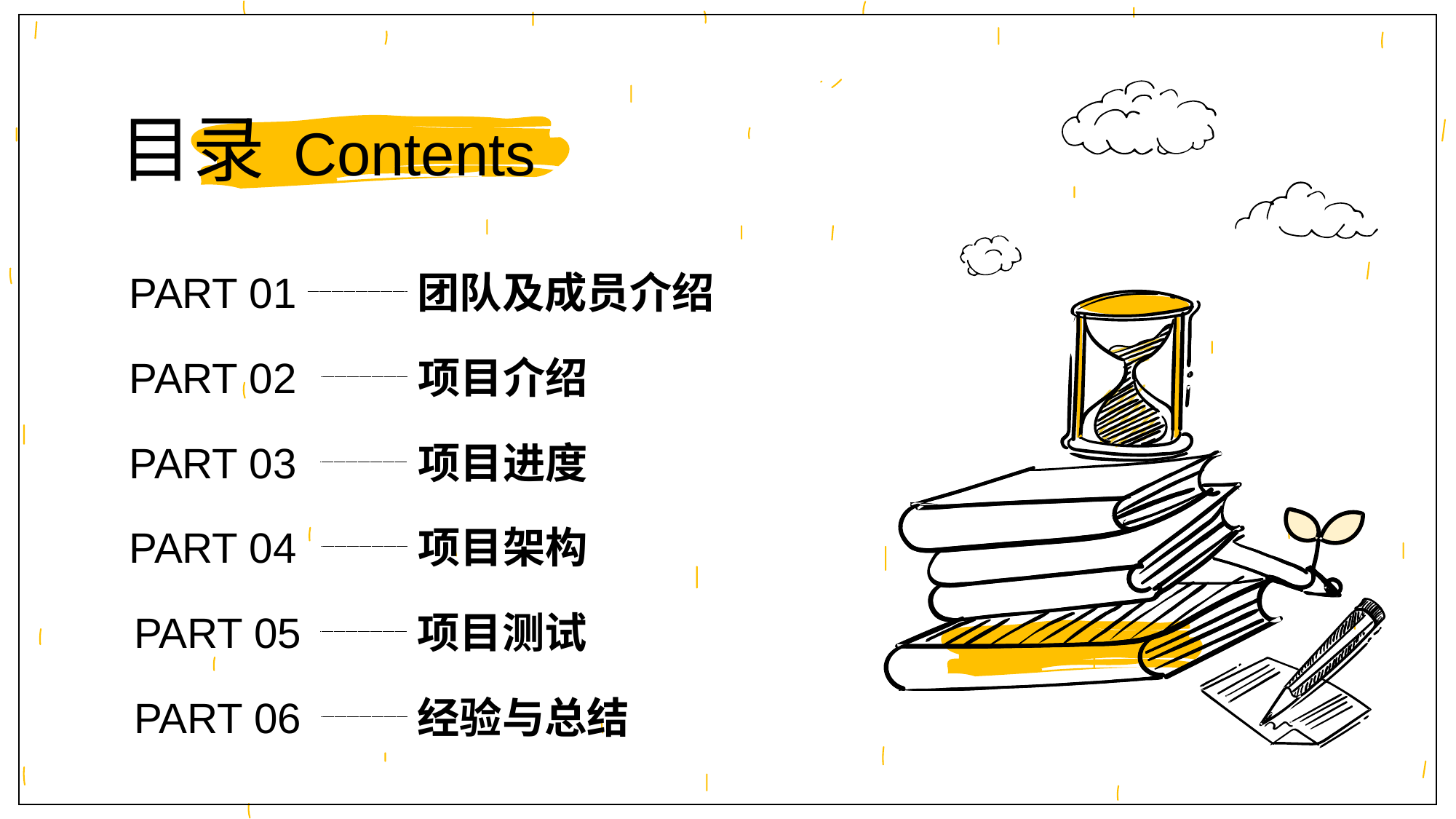

目录 Contents

PART 01
团队及成员介绍
项目介绍
PART 02
项目进度
PART 03
项目架构
PART 04
项目测试
PART 05
经验与总结
PART 06